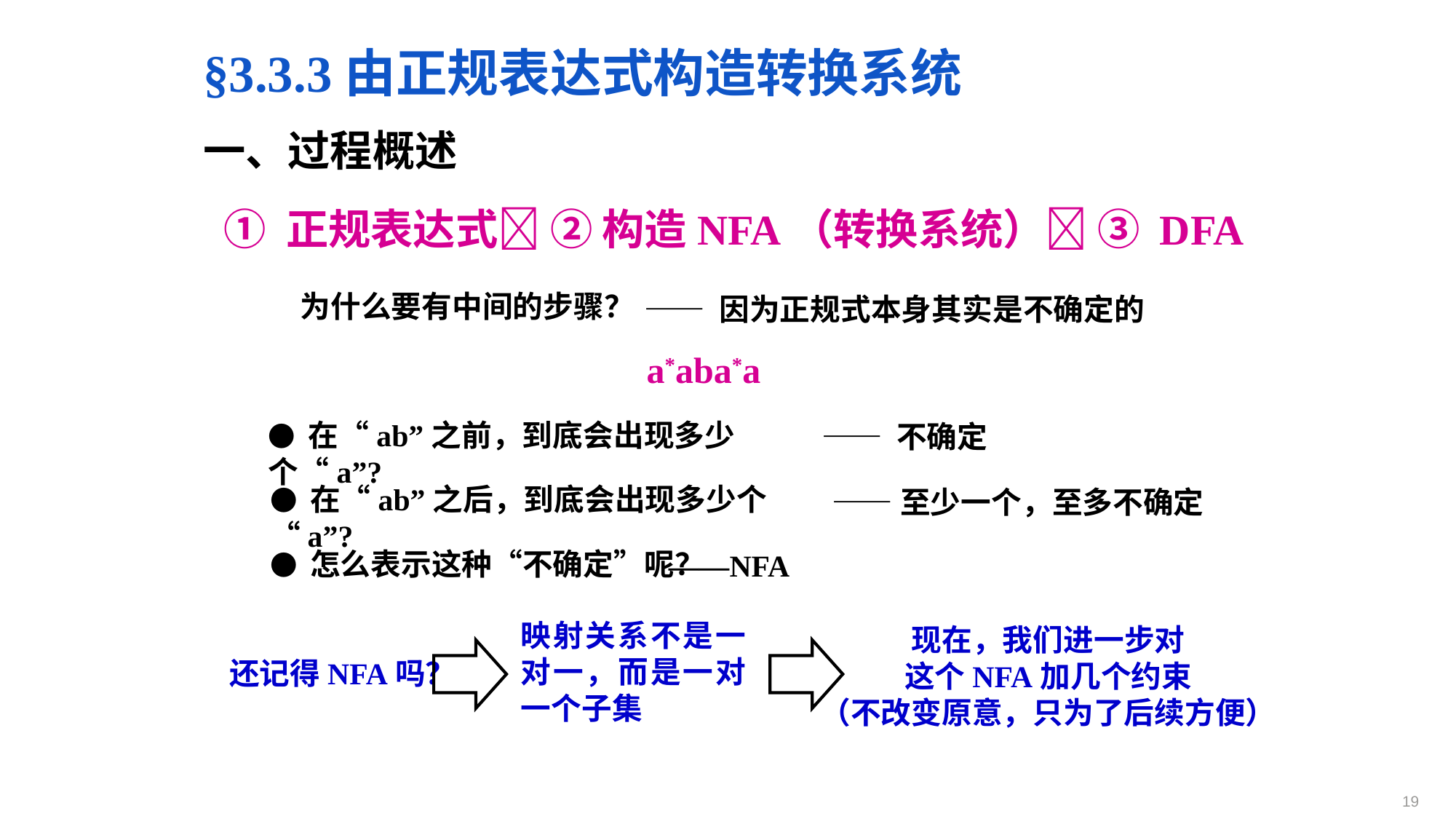

§3.3.3由正规表达式构造转换系统
一、过程概述
① 正规表达式⇒ ② 构造NFA（转换系统）⇒ ③ DFA
为什么要有中间的步骤？
—— 因为正规式本身其实是不确定的
a*aba*a
● 在“ab”之前，到底会出现多少个“a”?
—— 不确定
● 在“ab”之后，到底会出现多少个“a”?
——至少一个，至多不确定
● 怎么表示这种“不确定”呢？
——NFA
映射关系不是一对一，而是一对一个子集

现在，我们进一步对
这个NFA加几个约束
（不改变原意，只为了后续方便）

还记得NFA吗？
19